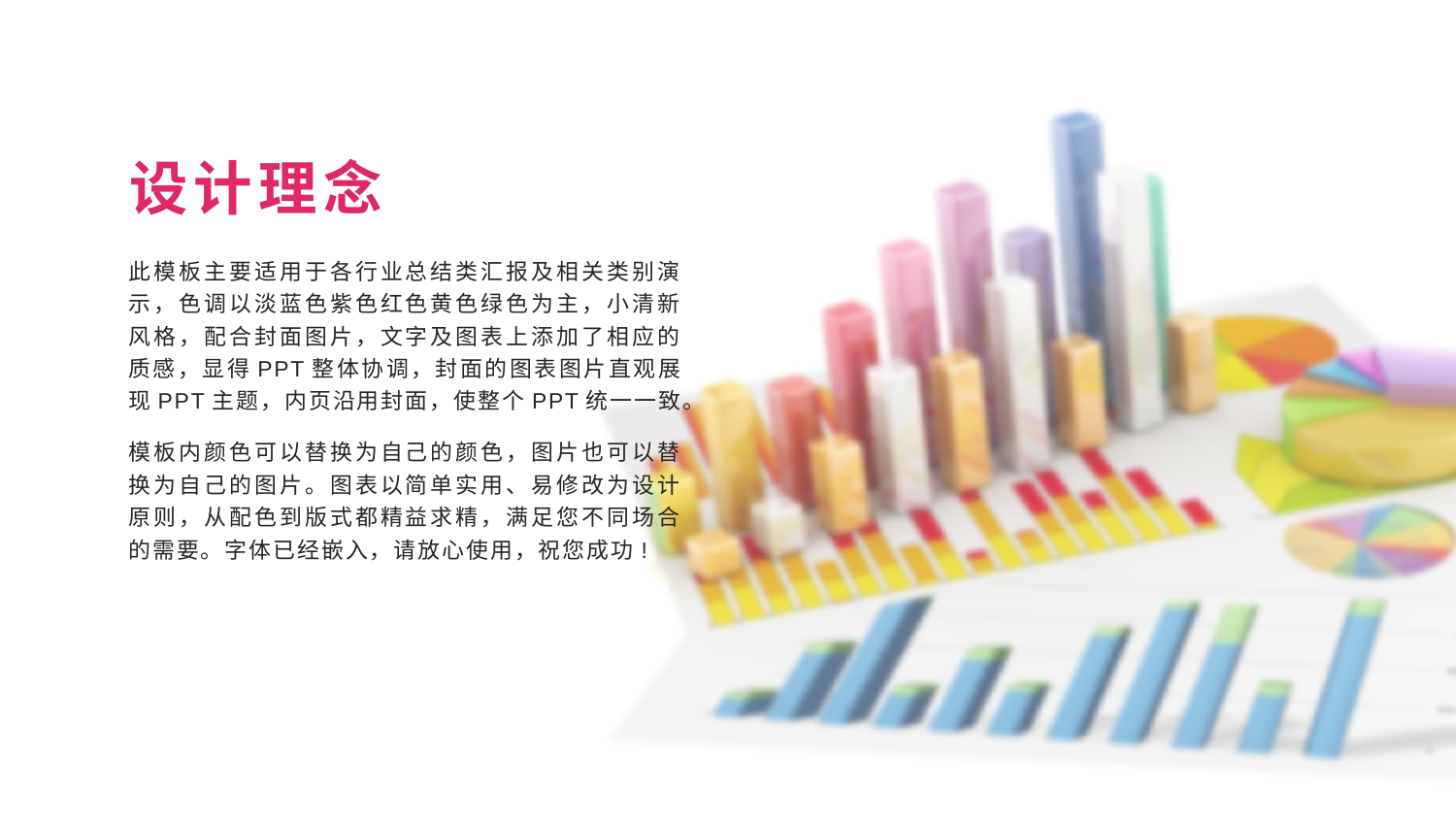

设计理念
此模板主要适用于各行业总结类汇报及相关类别演示，色调以淡蓝色紫色红色黄色绿色为主，小清新风格，配合封面图片，文字及图表上添加了相应的质感，显得PPT整体协调，封面的图表图片直观展现PPT主题，内页沿用封面，使整个PPT统一一致。
模板内颜色可以替换为自己的颜色，图片也可以替换为自己的图片。图表以简单实用、易修改为设计原则，从配色到版式都精益求精，满足您不同场合的需要。字体已经嵌入，请放心使用，祝您成功!